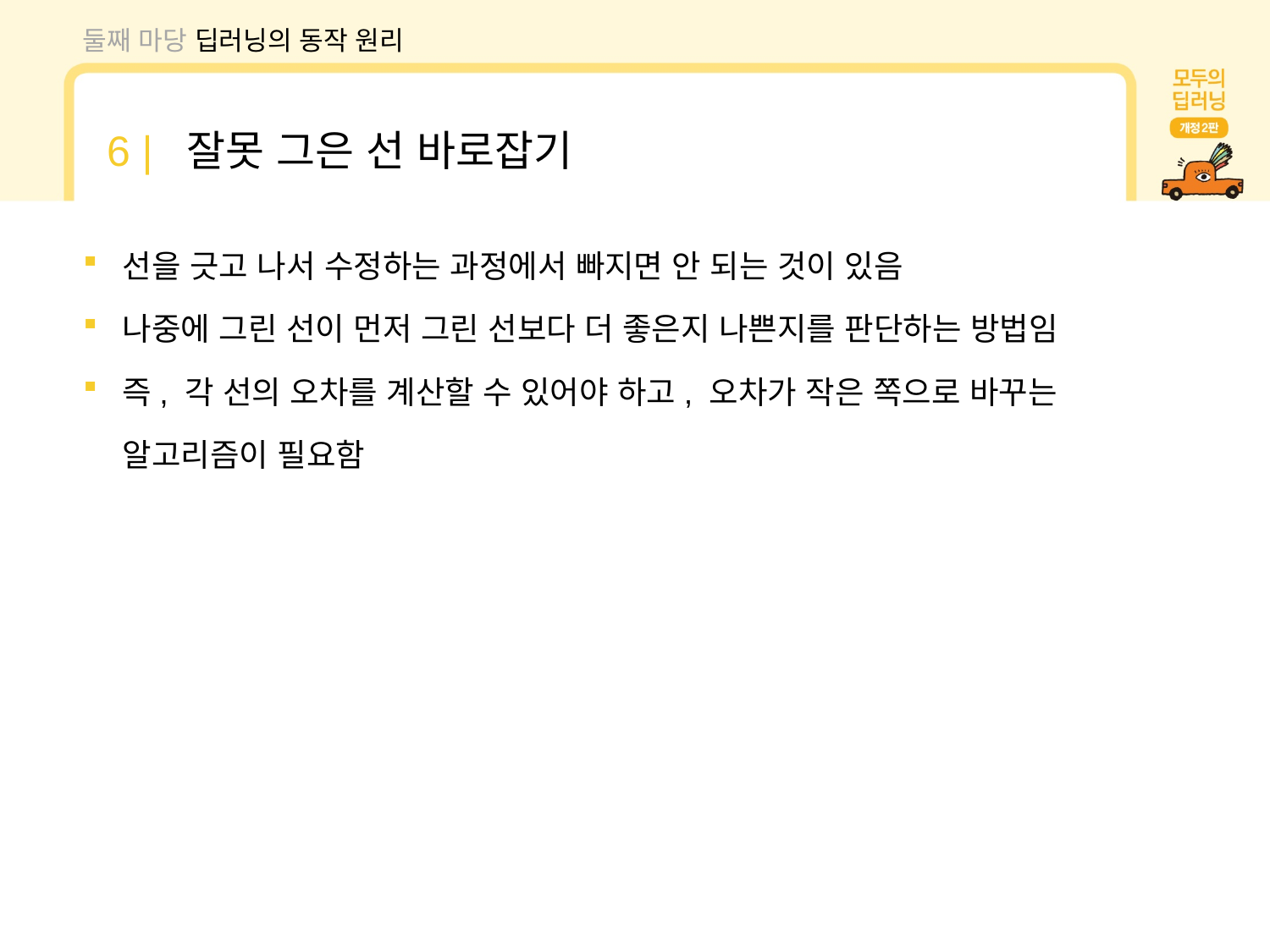

둘째 마당 딥러닝의 동작 원리
6 |  잘못 그은 선 바로잡기
선을 긋고 나서 수정하는 과정에서 빠지면 안 되는 것이 있음
나중에 그린 선이 먼저 그린 선보다 더 좋은지 나쁜지를 판단하는 방법임
즉, 각 선의 오차를 계산할 수 있어야 하고, 오차가 작은 쪽으로 바꾸는 알고리즘이 필요함